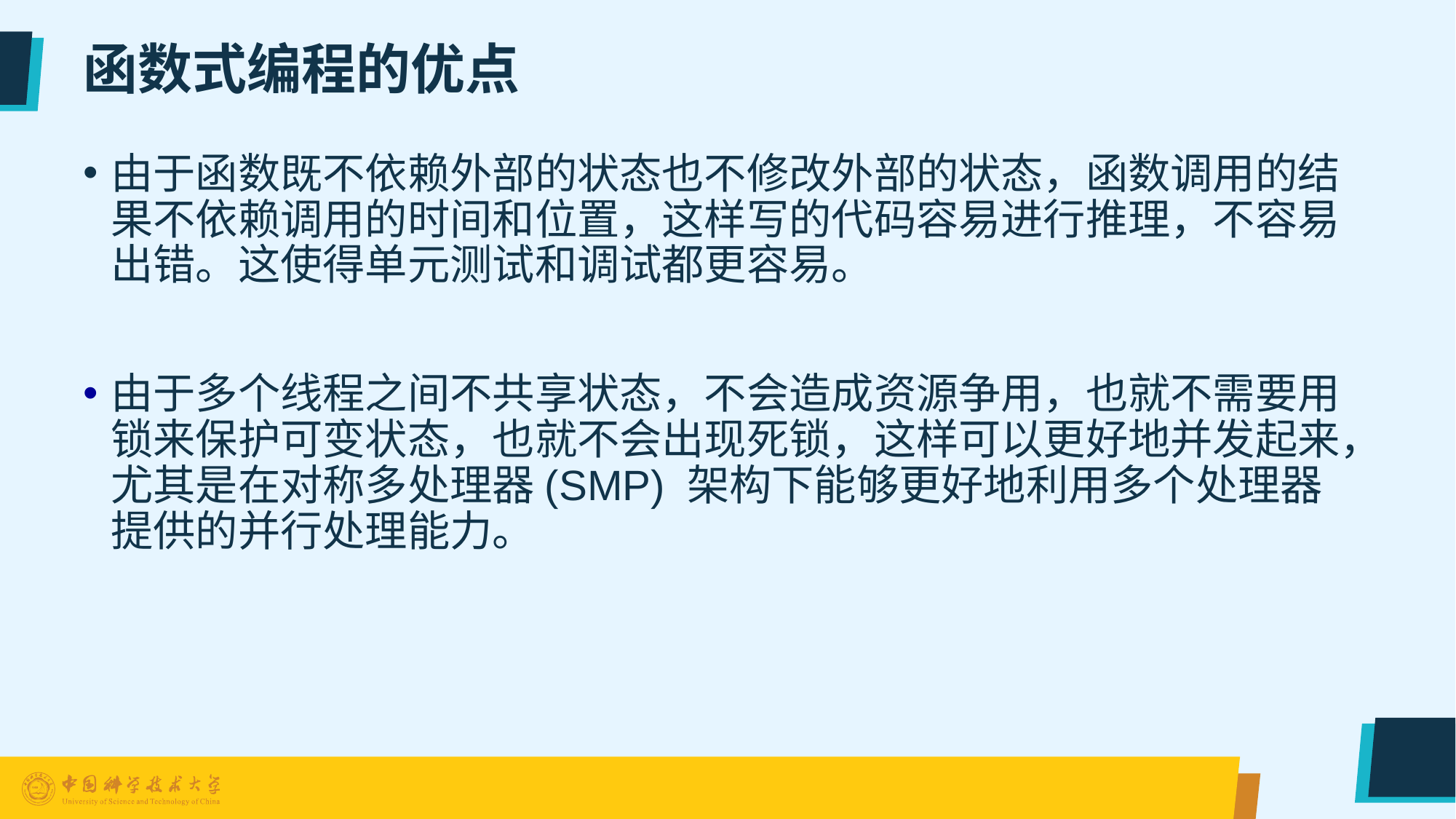

# 函数式编程的优点
由于函数既不依赖外部的状态也不修改外部的状态，函数调用的结果不依赖调用的时间和位置，这样写的代码容易进行推理，不容易出错。这使得单元测试和调试都更容易。

由于多个线程之间不共享状态，不会造成资源争用，也就不需要用锁来保护可变状态，也就不会出现死锁，这样可以更好地并发起来，尤其是在对称多处理器(SMP) 架构下能够更好地利用多个处理器提供的并行处理能力。